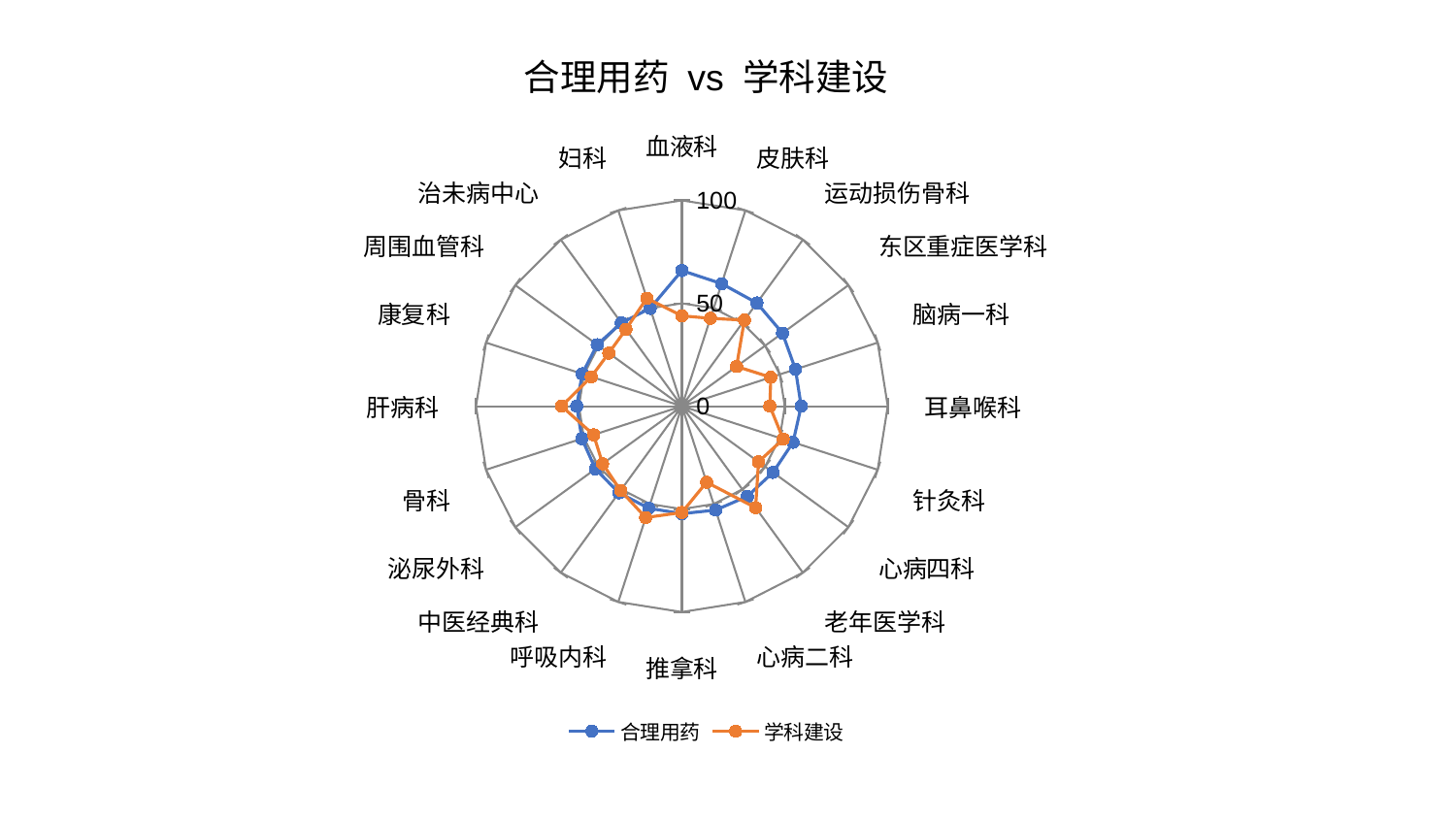

### Chart: 合理用药 vs 学科建设

| Category | 合理用药 | 学科建设 |
|---|---|---|
| 血液科 | 65.89526001745492 | 43.90714008783267 |
| 皮肤科 | 62.602919790978376 | 44.881927859908835 |
| 运动损伤骨科 | 62.004778141130515 | 51.71041690225002 |
| 东区重症医学科 | 60.418948706555796 | 32.83679281784618 |
| 脑病一科 | 58.031045252733506 | 45.43659697396324 |
| 耳鼻喉科 | 57.976760334749905 | 42.7373626459534 |
| 针灸科 | 56.810050234347564 | 51.76454452236796 |
| 心病四科 | 54.71515900307318 | 46.01101285142108 |
| 老年医学科 | 54.1589397558921 | 60.992028575827064 |
| 心病二科 | 53.07960247488411 | 38.856328223333136 |
| 推拿科 | 52.21526220094885 | 51.626323693367986 |
| 呼吸内科 | 52.136443008345736 | 56.91085503356451 |
| 中医经典科 | 52.016446096100914 | 50.63238375061392 |
| 泌尿外科 | 51.897472583656295 | 47.586450040554745 |
| 骨科 | 51.06385518986239 | 45.0618892050786 |
| 肝病科 | 51.06333020363061 | 58.433449625521575 |
| 康复科 | 50.92218119574676 | 46.265218988947254 |
| 周围血管科 | 50.82724970869987 | 43.88509184482665 |
| 治未病中心 | 50.003630184654654 | 46.20932801364208 |
| 妇科 | 49.98118839572797 | 55.13651835263086 |
55